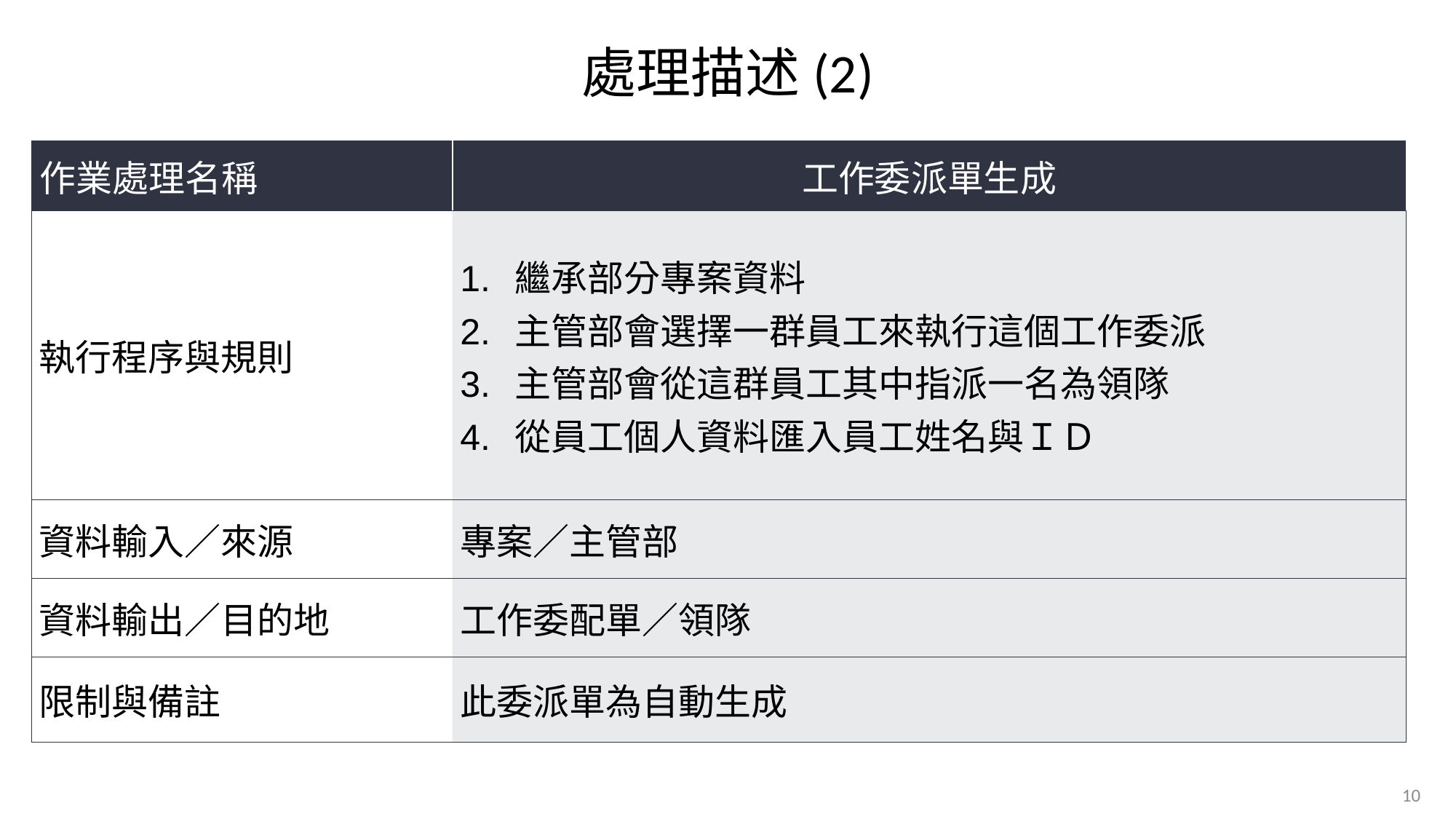

# 處理描述(2)
| 作業處理名稱 | 工作委派單生成 |
| --- | --- |
| 執行程序與規則 | 繼承部分專案資料 主管部會選擇一群員工來執行這個工作委派 主管部會從這群員工其中指派一名為領隊 從員工個人資料匯入員工姓名與ＩＤ |
| 資料輸入／來源 | 專案／主管部 |
| 資料輸出／目的地 | 工作委配單／領隊 |
| 限制與備註 | 此委派單為自動生成 |
10